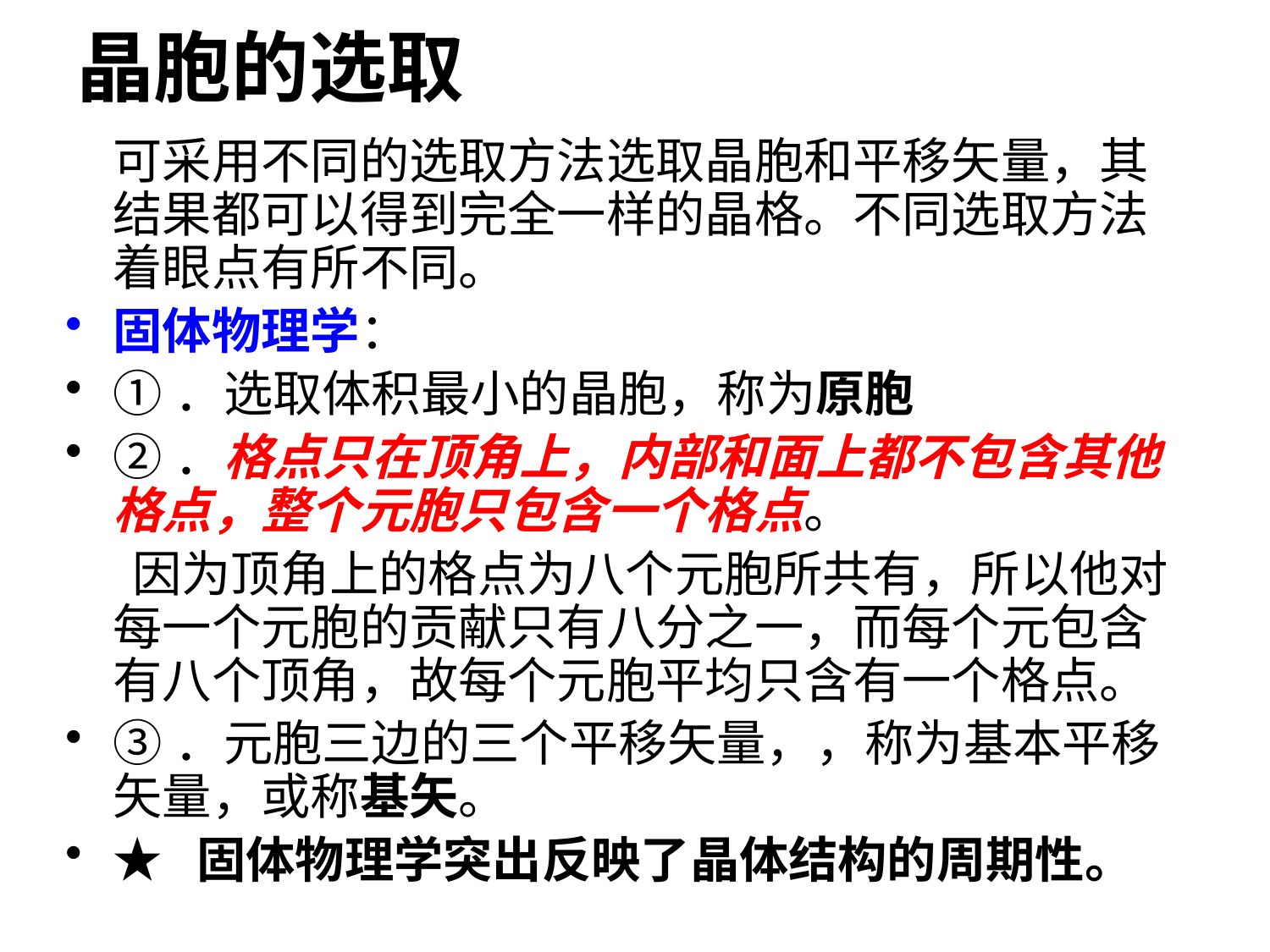

# 晶胞的选取
	可采用不同的选取方法选取晶胞和平移矢量，其结果都可以得到完全一样的晶格。不同选取方法着眼点有所不同。
固体物理学：
①．选取体积最小的晶胞，称为原胞
②．格点只在顶角上，内部和面上都不包含其他格点，整个元胞只包含一个格点。
     因为顶角上的格点为八个元胞所共有，所以他对每一个元胞的贡献只有八分之一，而每个元包含有八个顶角，故每个元胞平均只含有一个格点。
③．元胞三边的三个平移矢量，，称为基本平移矢量，或称基矢。
★  固体物理学突出反映了晶体结构的周期性。